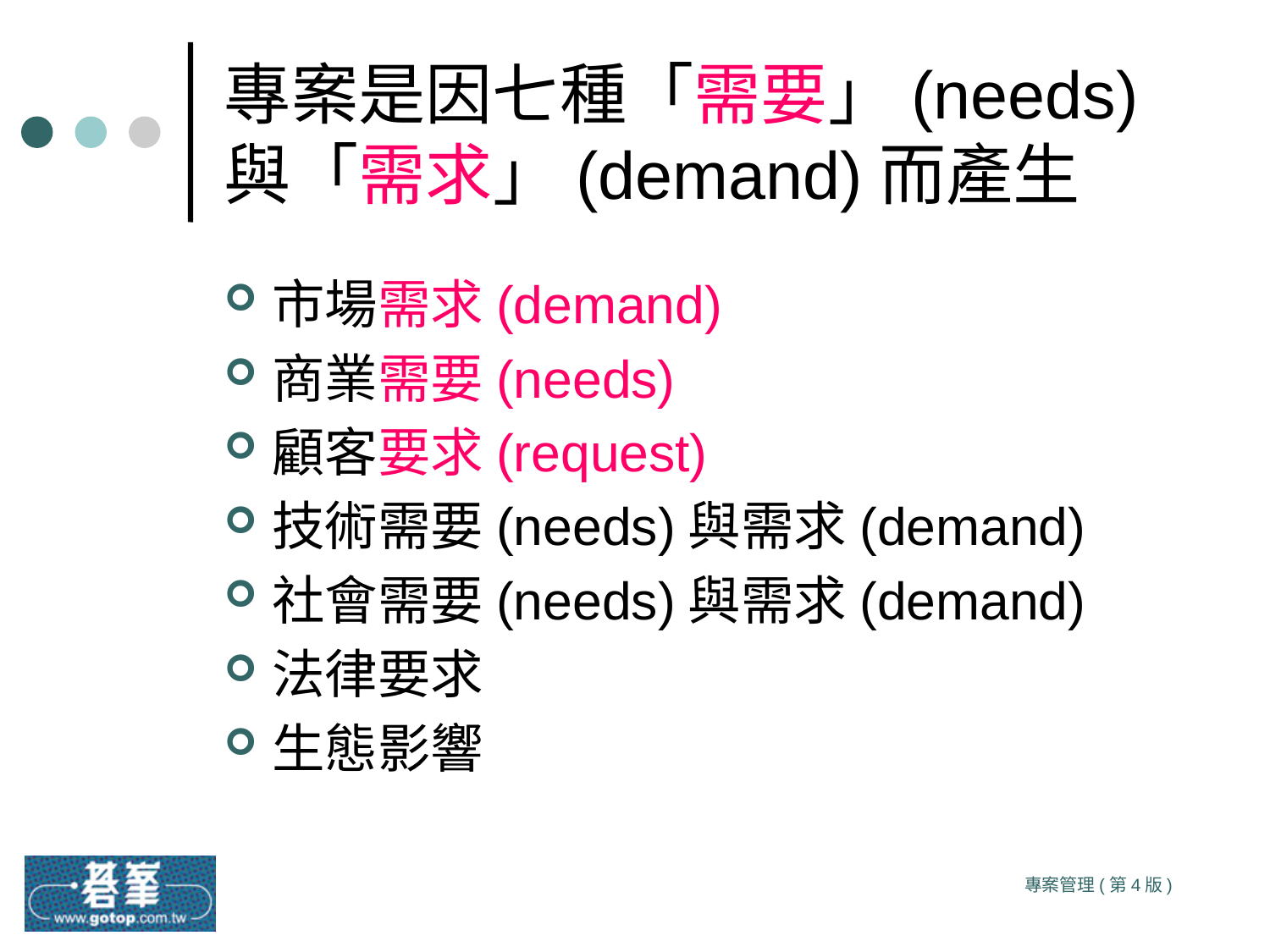

# 專案是因七種「需要」(needs)與「需求」(demand)而產生
市場需求(demand)
商業需要(needs)
顧客要求(request)
技術需要(needs)與需求(demand)
社會需要(needs)與需求(demand)
法律要求
生態影響
專案管理(第4版)